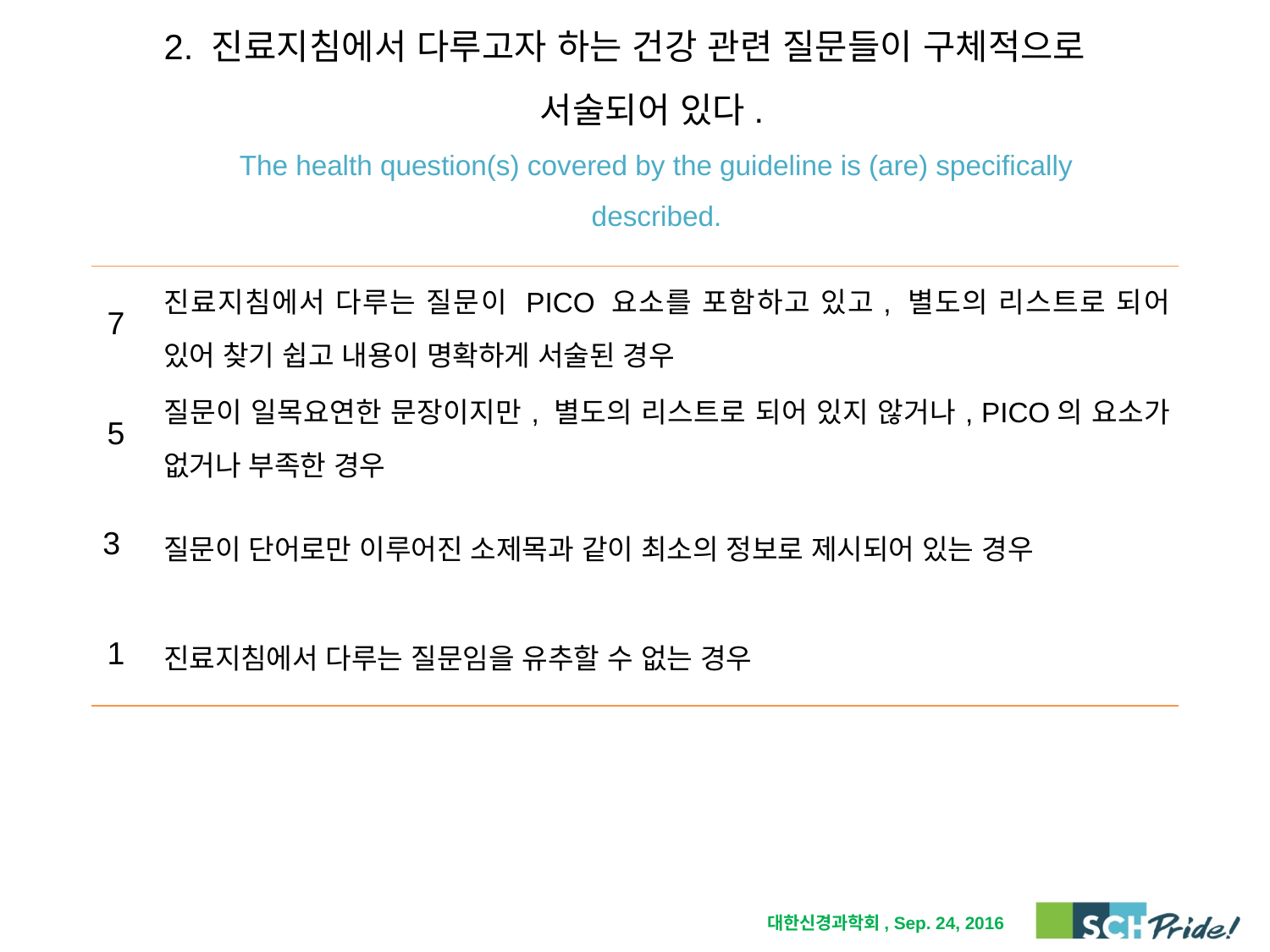

# 2. 진료지침에서 다루고자 하는 건강 관련 질문들이 구체적으로 서술되어 있다. The health question(s) covered by the guideline is (are) specifically described.
| 7 | 진료지침에서 다루는 질문이 PICO 요소를 포함하고 있고, 별도의 리스트로 되어 있어 찾기 쉽고 내용이 명확하게 서술된 경우 |
| --- | --- |
| 5 | 질문이 일목요연한 문장이지만, 별도의 리스트로 되어 있지 않거나, PICO의 요소가 없거나 부족한 경우 |
| 3 | 질문이 단어로만 이루어진 소제목과 같이 최소의 정보로 제시되어 있는 경우 |
| 1 | 진료지침에서 다루는 질문임을 유추할 수 없는 경우 |